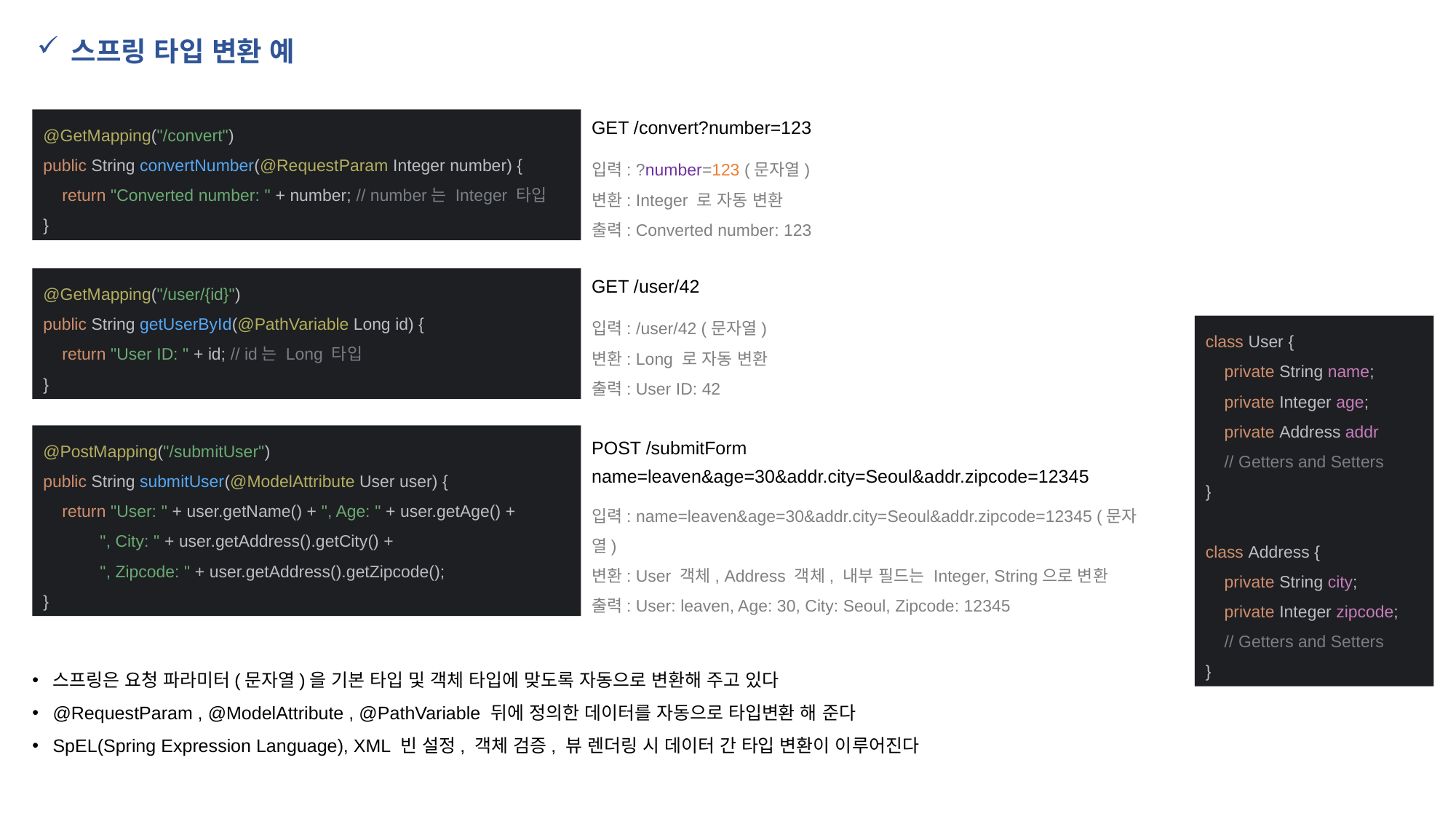

스프링 타입 변환 예
@GetMapping("/convert")
public String convertNumber(@RequestParam Integer number) {
    return "Converted number: " + number; // number는 Integer 타입
}
GET /convert?number=123
입력: ?number=123 (문자열)
변환: Integer 로 자동 변환
출력: Converted number: 123
@GetMapping("/user/{id}")
public String getUserById(@PathVariable Long id) {
    return "User ID: " + id; // id는 Long 타입
}
GET /user/42
입력: /user/42 (문자열)
변환: Long 로 자동 변환
출력: User ID: 42
class User {
    private String name;
    private Integer age;
    private Address addr
    // Getters and Setters
}
class Address {
    private String city;
    private Integer zipcode;
    // Getters and Setters
}
POST /submitForm
name=leaven&age=30&addr.city=Seoul&addr.zipcode=12345
@PostMapping("/submitUser")
public String submitUser(@ModelAttribute User user) {
    return "User: " + user.getName() + ", Age: " + user.getAge() +
            ", City: " + user.getAddress().getCity() +
            ", Zipcode: " + user.getAddress().getZipcode();
}
입력: name=leaven&age=30&addr.city=Seoul&addr.zipcode=12345 (문자열)
변환: User 객체, Address 객체, 내부 필드는 Integer, String으로 변환
출력: User: leaven, Age: 30, City: Seoul, Zipcode: 12345
스프링은 요청 파라미터(문자열)을 기본 타입 및 객체 타입에 맞도록 자동으로 변환해 주고 있다
@RequestParam , @ModelAttribute , @PathVariable 뒤에 정의한 데이터를 자동으로 타입변환 해 준다
SpEL(Spring Expression Language), XML 빈 설정, 객체 검증, 뷰 렌더링 시 데이터 간 타입 변환이 이루어진다